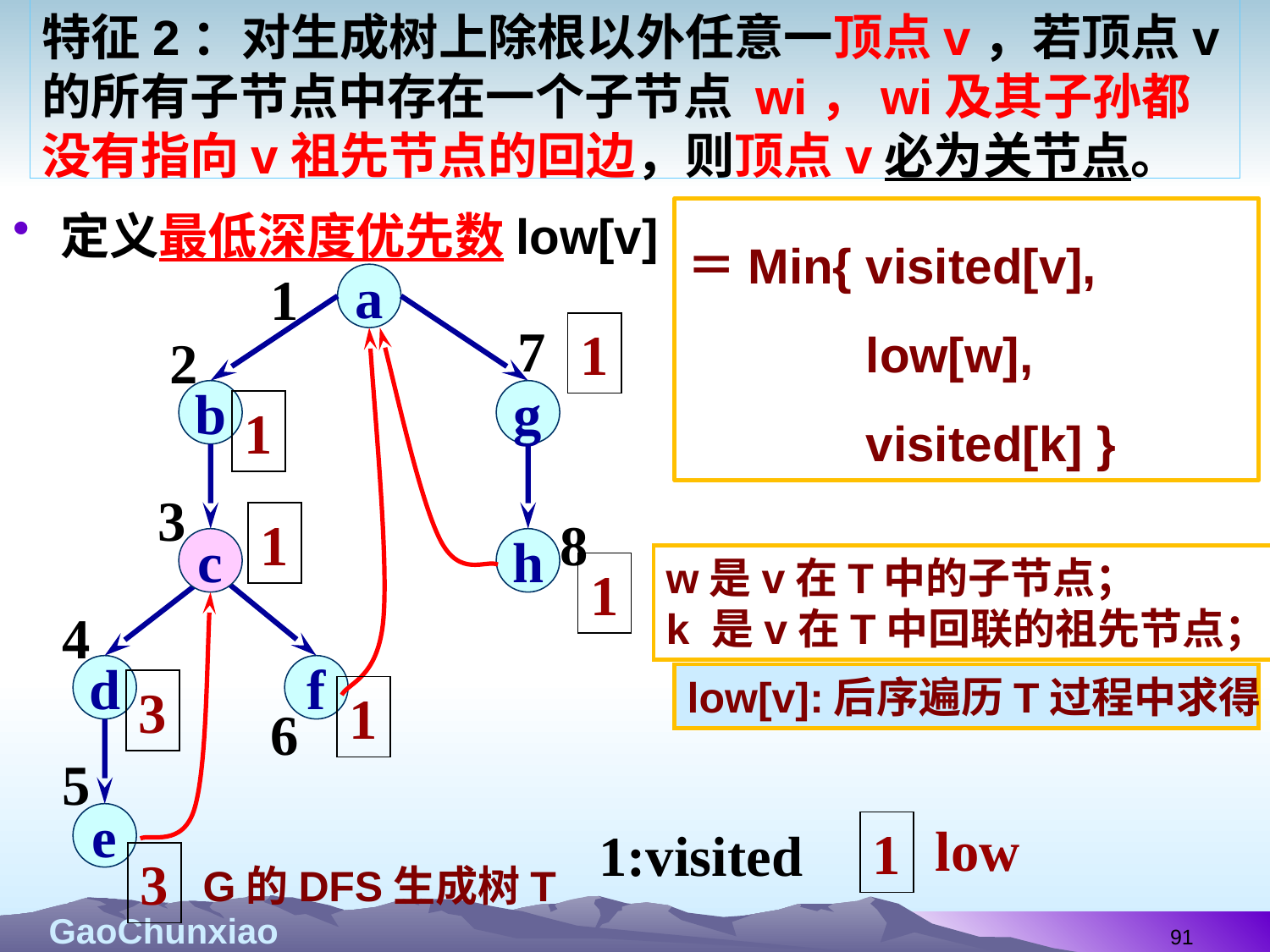

特征2：对生成树上除根以外任意一顶点v，若顶点v的所有子节点中存在一个子节点 wi，wi及其子孙都没有指向v祖先节点的回边，则顶点v必为关节点。
定义最低深度优先数low[v]
＝Min{ visited[v],
             low[w],
             visited[k] }
1
a

7
1
2

h
g

a
b
f

c
d
e

b
g
1

3
1
8
c
h
w是v在T中的子节点；
k 是v在T中回联的祖先节点；
1

4
d
f
low[v]:后序遍历T过程中求得
3
1
6

5
e
low
1
1:visited
3
G的DFS生成树T
91